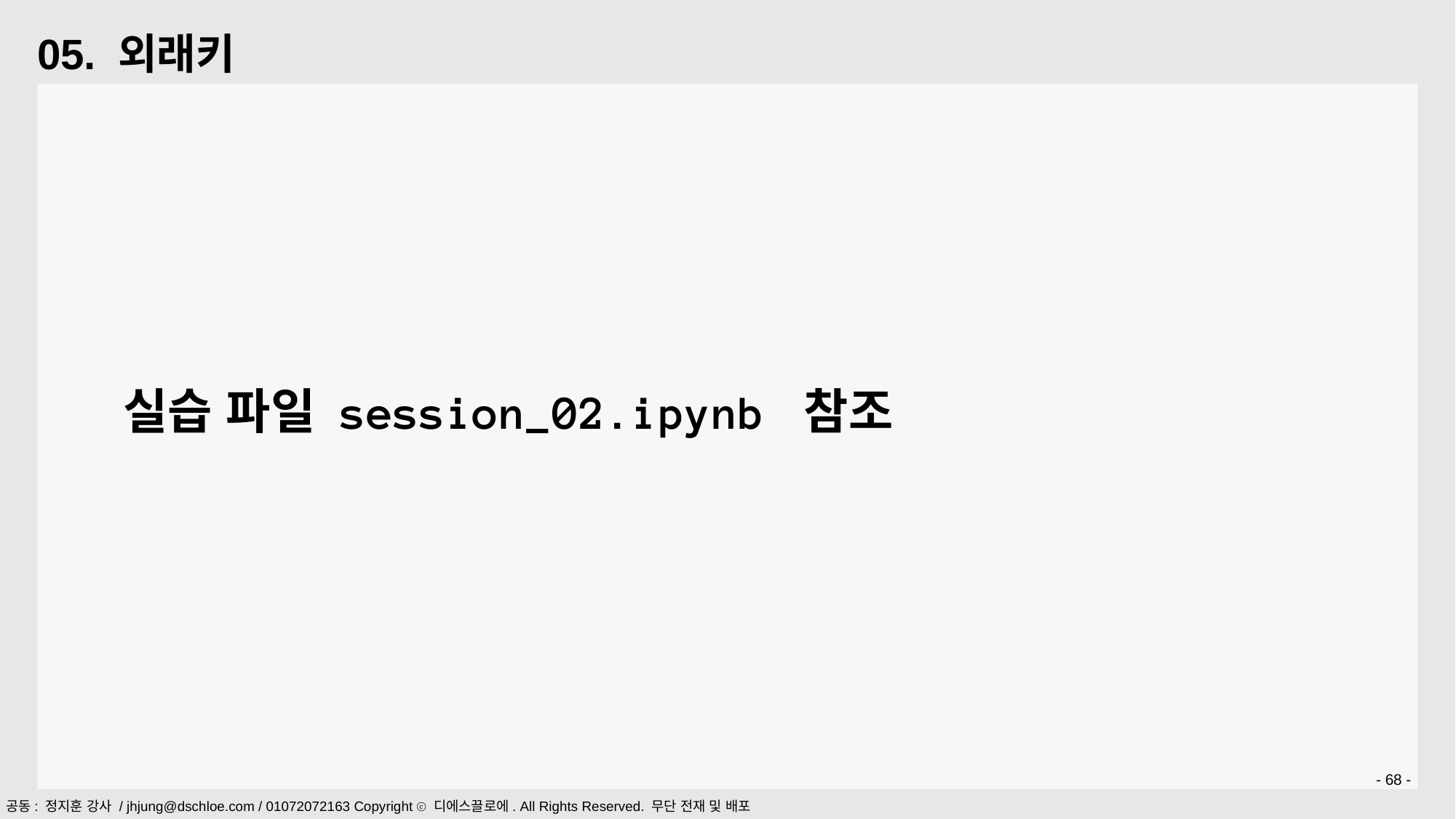

05. 외래키
실습 파일 session_02.ipynb 참조
- 68 -